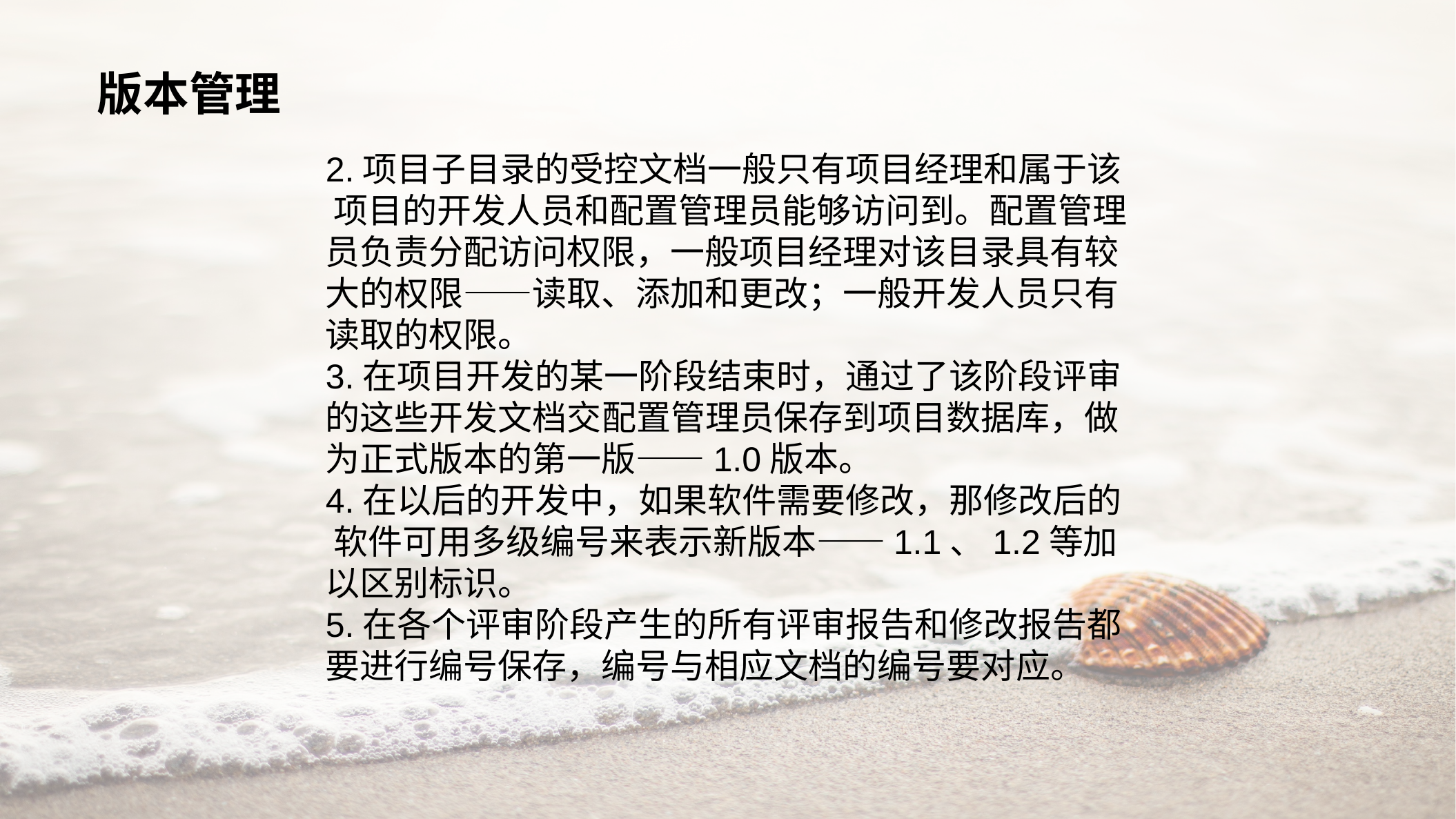

版本管理

2.项目子目录的受控文档一般只有项目经理和属于该   项目的开发人员和配置管理员能够访问到。配置管理员负责分配访问权限，一般项目经理对该目录具有较大的权限——读取、添加和更改；一般开发人员只有读取的权限。
3.在项目开发的某一阶段结束时，通过了该阶段评审的这些开发文档交配置管理员保存到项目数据库，做为正式版本的第一版——1.0版本。
4.在以后的开发中，如果软件需要修改，那修改后的   软件可用多级编号来表示新版本——1.1、1.2等加以区别标识。
5.在各个评审阶段产生的所有评审报告和修改报告都要进行编号保存，编号与相应文档的编号要对应。